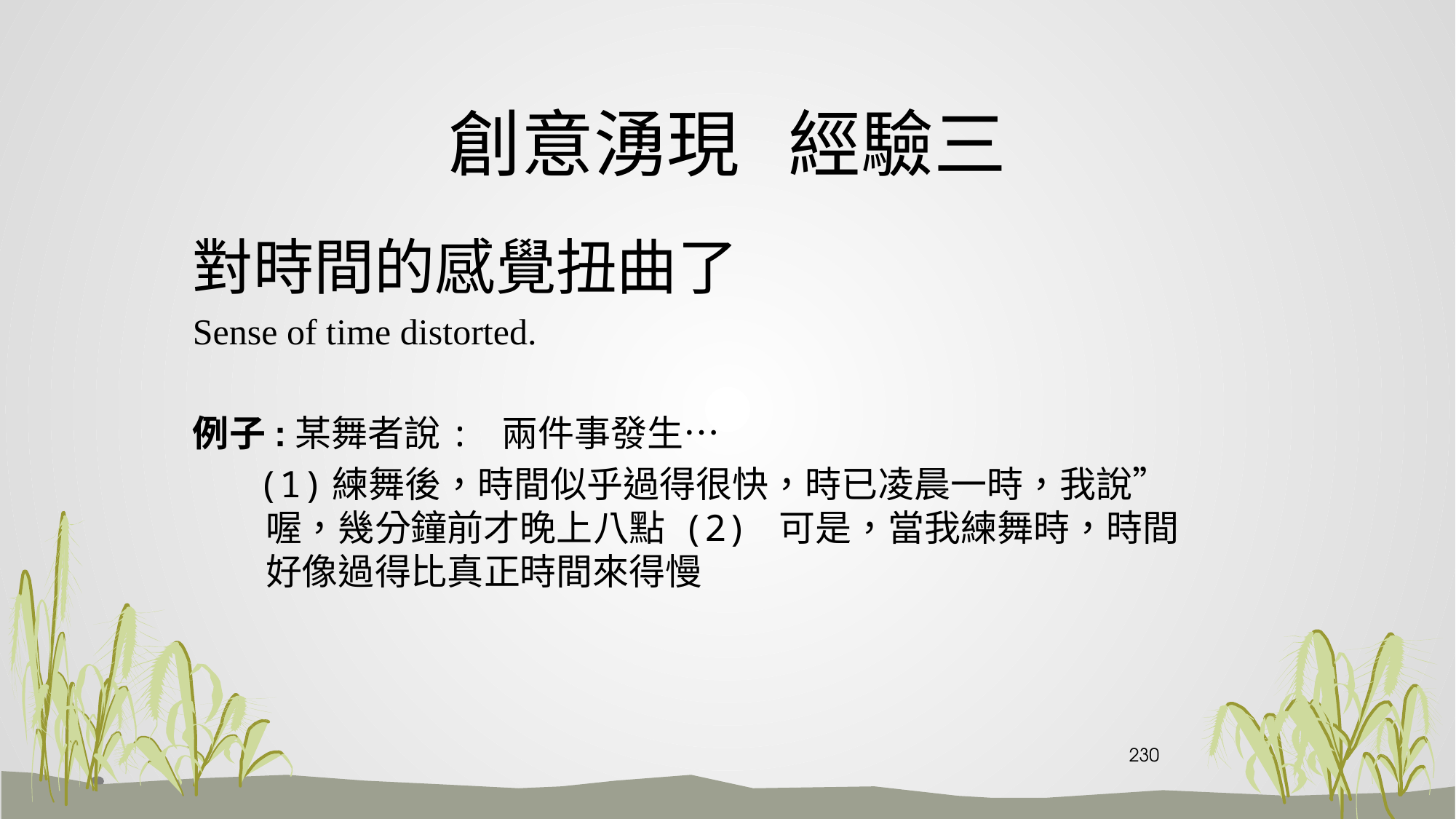

# 創意湧現   經驗三
對時間的感覺扭曲了
Sense of time distorted.

例子:某舞者說: 兩件事發生…
   (1)練舞後，時間似乎過得很快，時已凌晨一時，我說”喔，幾分鐘前才晚上八點 (2) 可是，當我練舞時，時間好像過得比真正時間來得慢

230